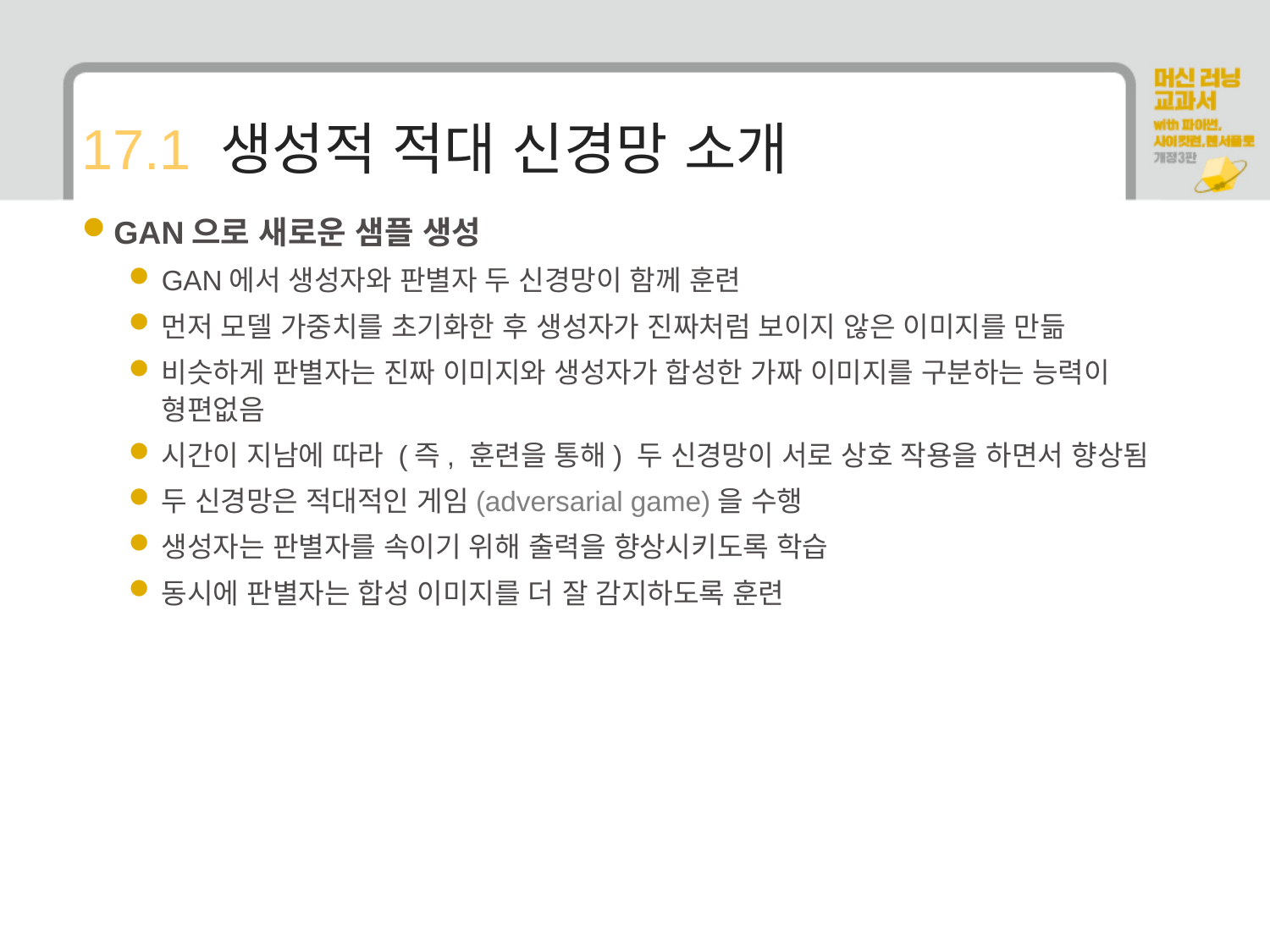

# 17.1 생성적 적대 신경망 소개
GAN으로 새로운 샘플 생성
GAN에서 생성자와 판별자 두 신경망이 함께 훈련
먼저 모델 가중치를 초기화한 후 생성자가 진짜처럼 보이지 않은 이미지를 만듦
비슷하게 판별자는 진짜 이미지와 생성자가 합성한 가짜 이미지를 구분하는 능력이 형편없음
시간이 지남에 따라 (즉, 훈련을 통해) 두 신경망이 서로 상호 작용을 하면서 향상됨
두 신경망은 적대적인 게임(adversarial game)을 수행
생성자는 판별자를 속이기 위해 출력을 향상시키도록 학습
동시에 판별자는 합성 이미지를 더 잘 감지하도록 훈련